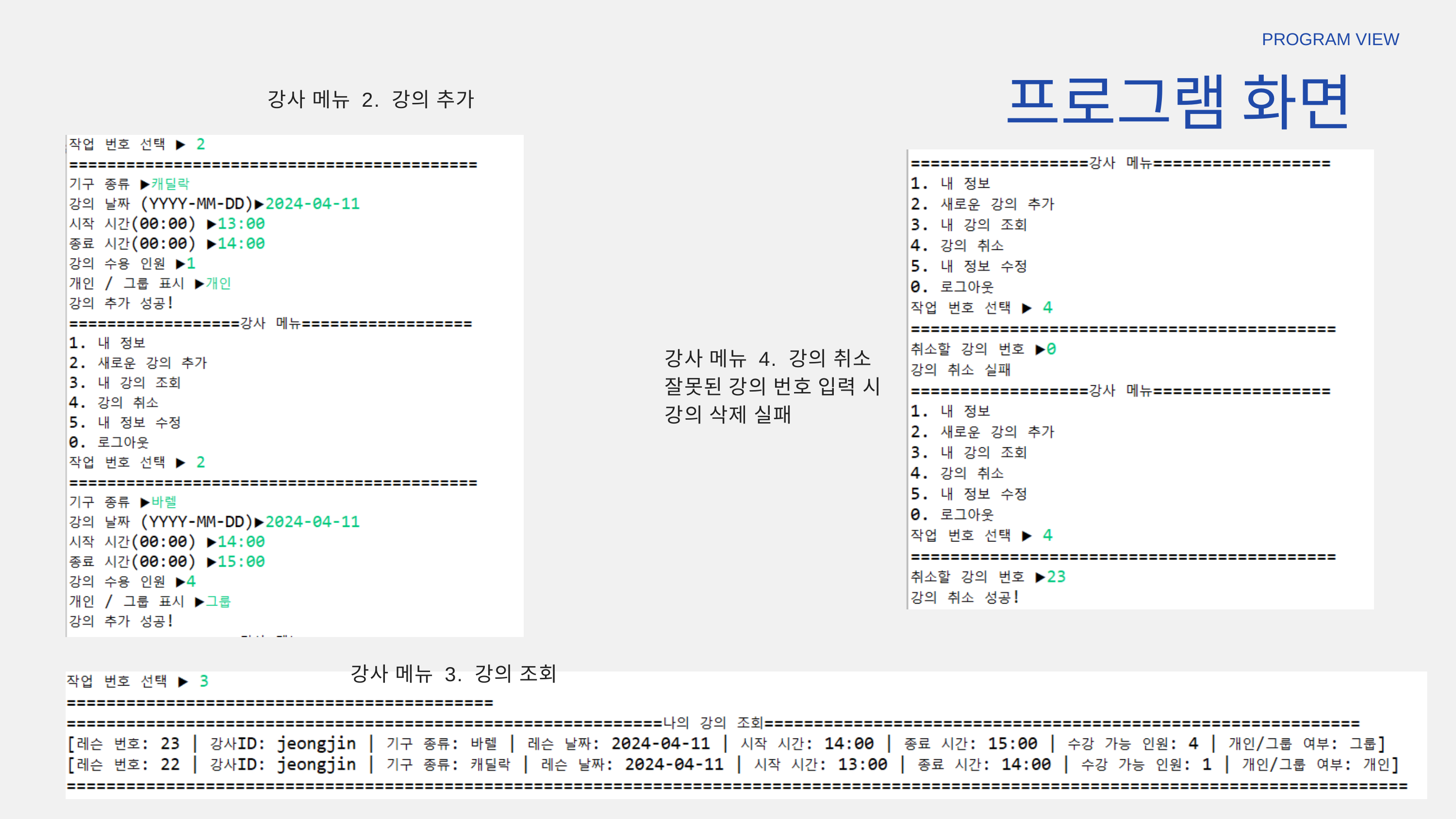

PROGRAM VIEW
프로그램 화면
강사 메뉴 2. 강의 추가

강사 메뉴 4. 강의 취소
잘못된 강의 번호 입력 시
강의 삭제 실패
강사 메뉴 3. 강의 조회